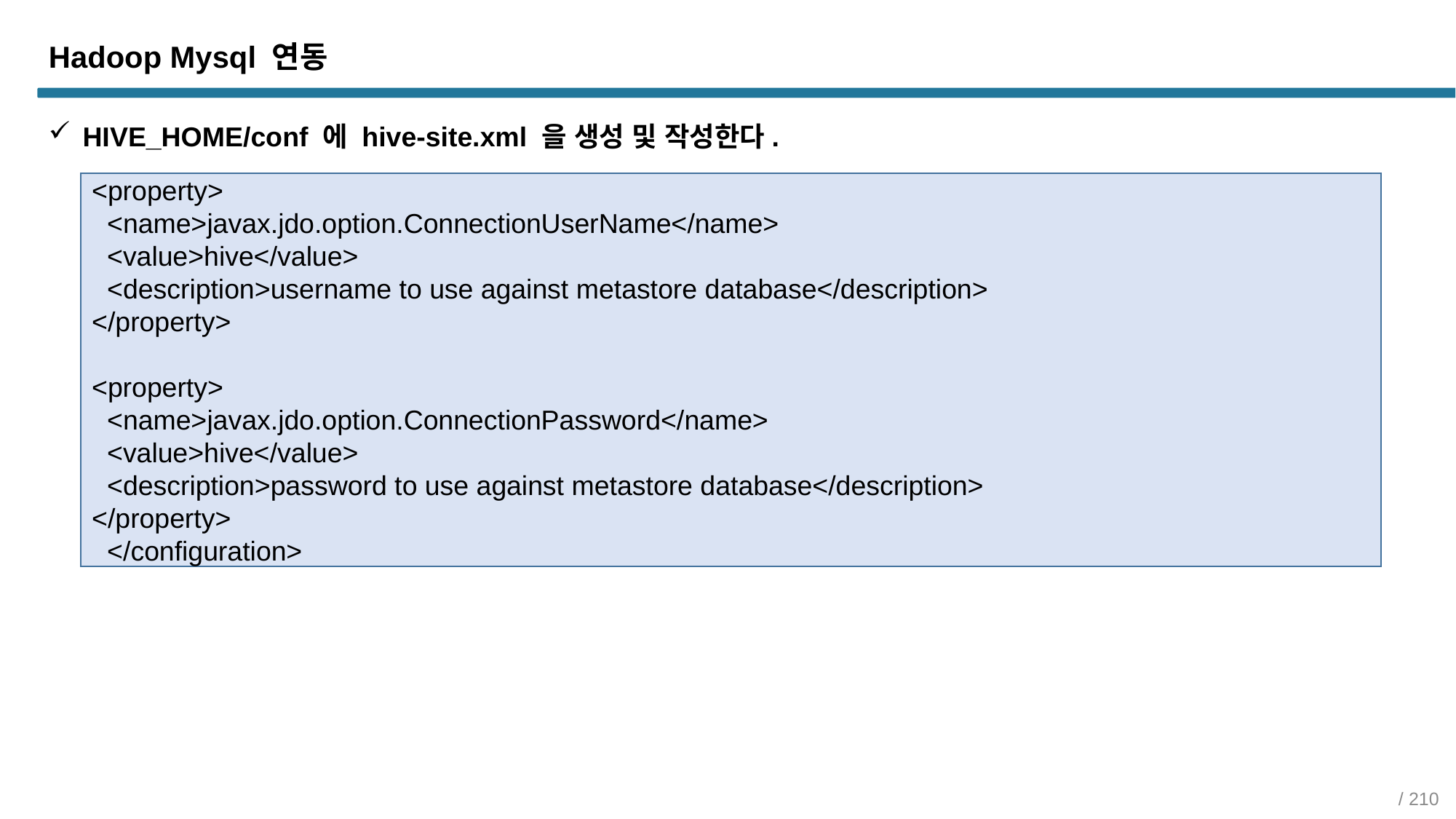

Hadoop Mysql 연동
HIVE_HOME/conf 에 hive-site.xml 을 생성 및 작성한다.

<property>
  <name>javax.jdo.option.ConnectionUserName</name>
  <value>hive</value>
  <description>username to use against metastore database</description>
</property>

<property>
  <name>javax.jdo.option.ConnectionPassword</name>
  <value>hive</value>
  <description>password to use against metastore database</description>
</property>
  </configuration>
/ 210